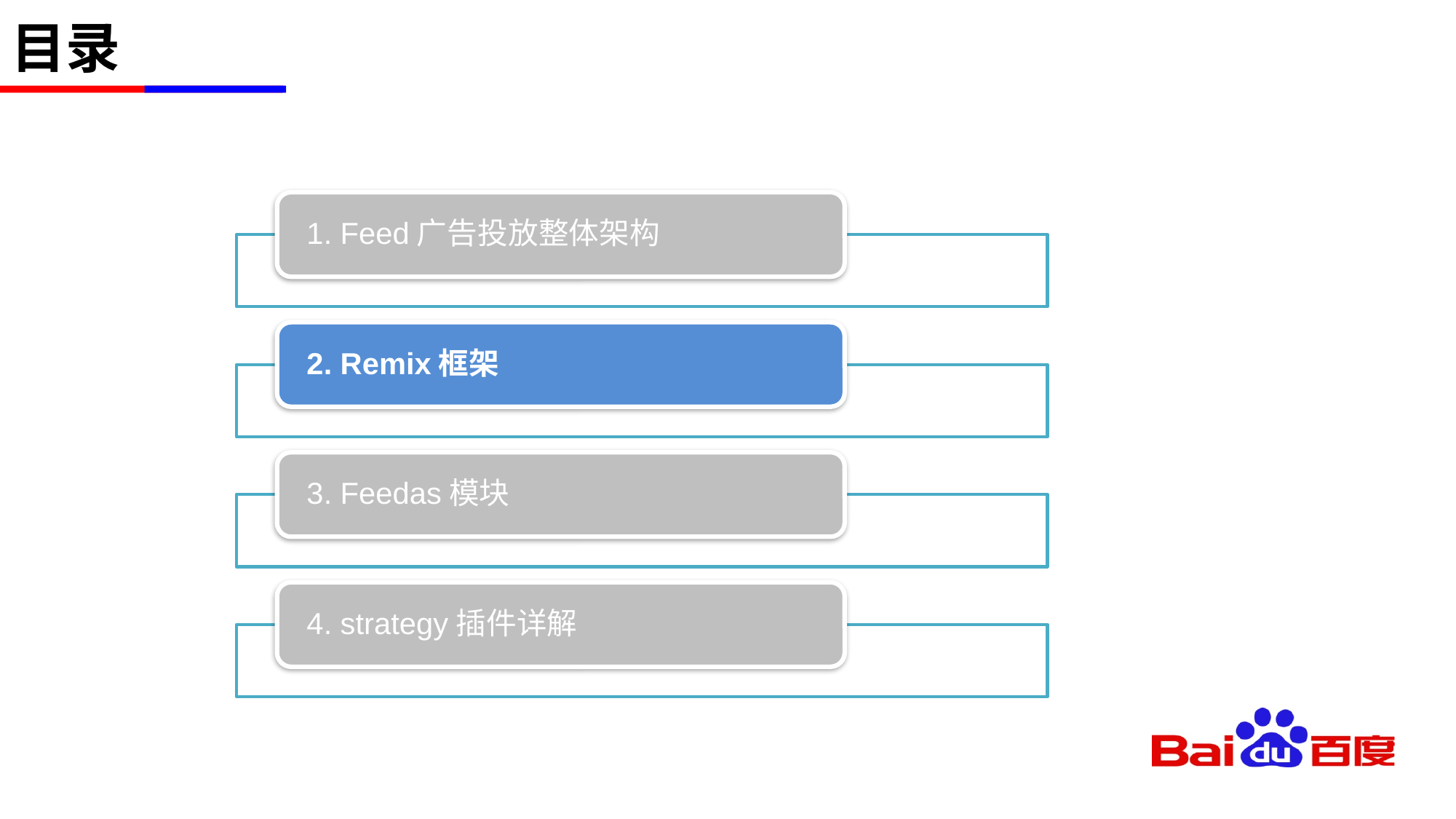

# 目录
1. Feed广告投放整体架构
2. Remix框架
3. Feedas模块
4. strategy插件详解